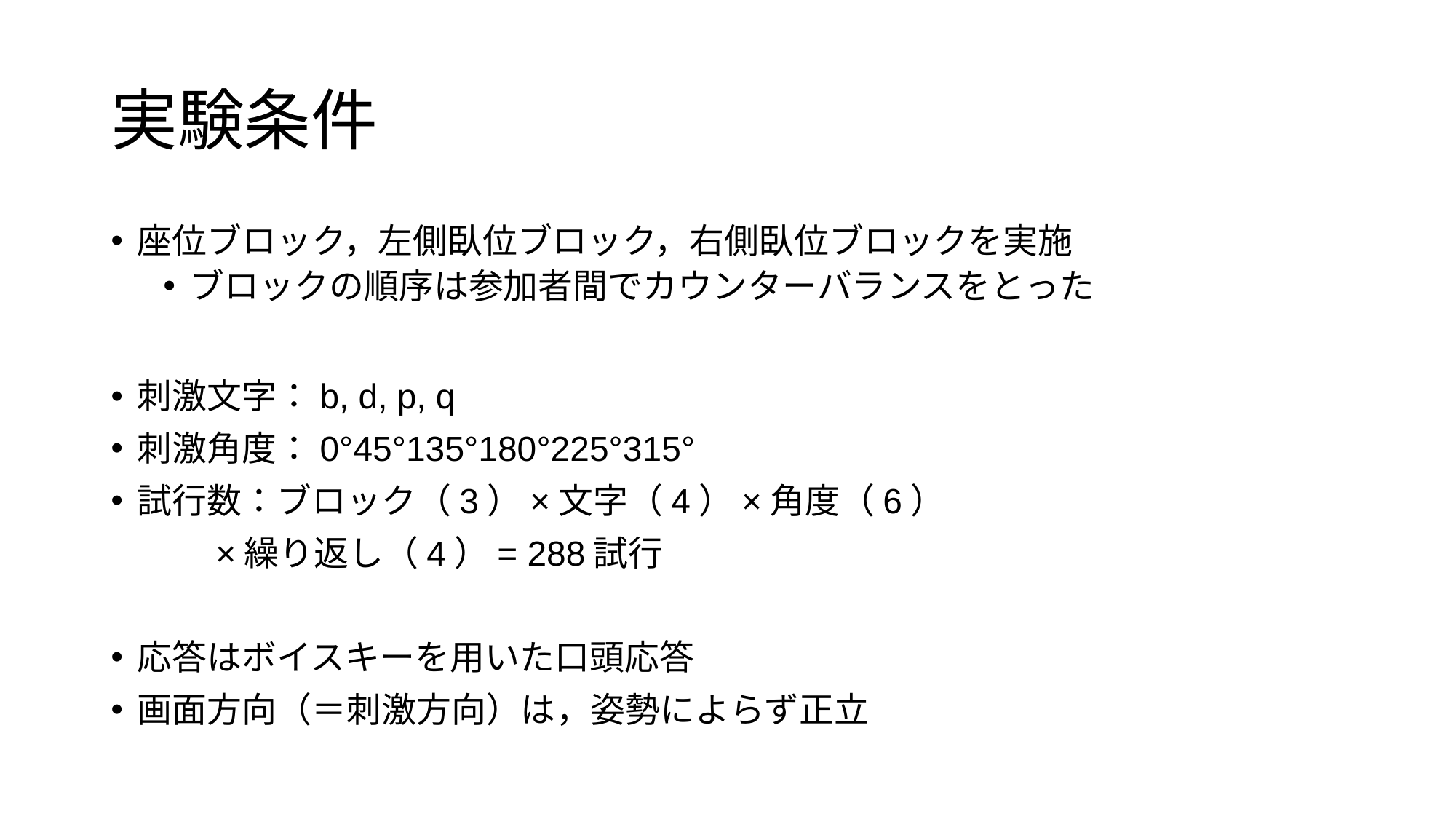

# 実験条件
座位ブロック，左側臥位ブロック，右側臥位ブロックを実施
ブロックの順序は参加者間でカウンターバランスをとった

刺激文字：b, d, p, q
刺激角度：0°45°135°180°225°315°
試行数：ブロック（3）×文字（4）×角度（6）
						×繰り返し（4）= 288試行

応答はボイスキーを用いた口頭応答
画面方向（＝刺激方向）は，姿勢によらず正立